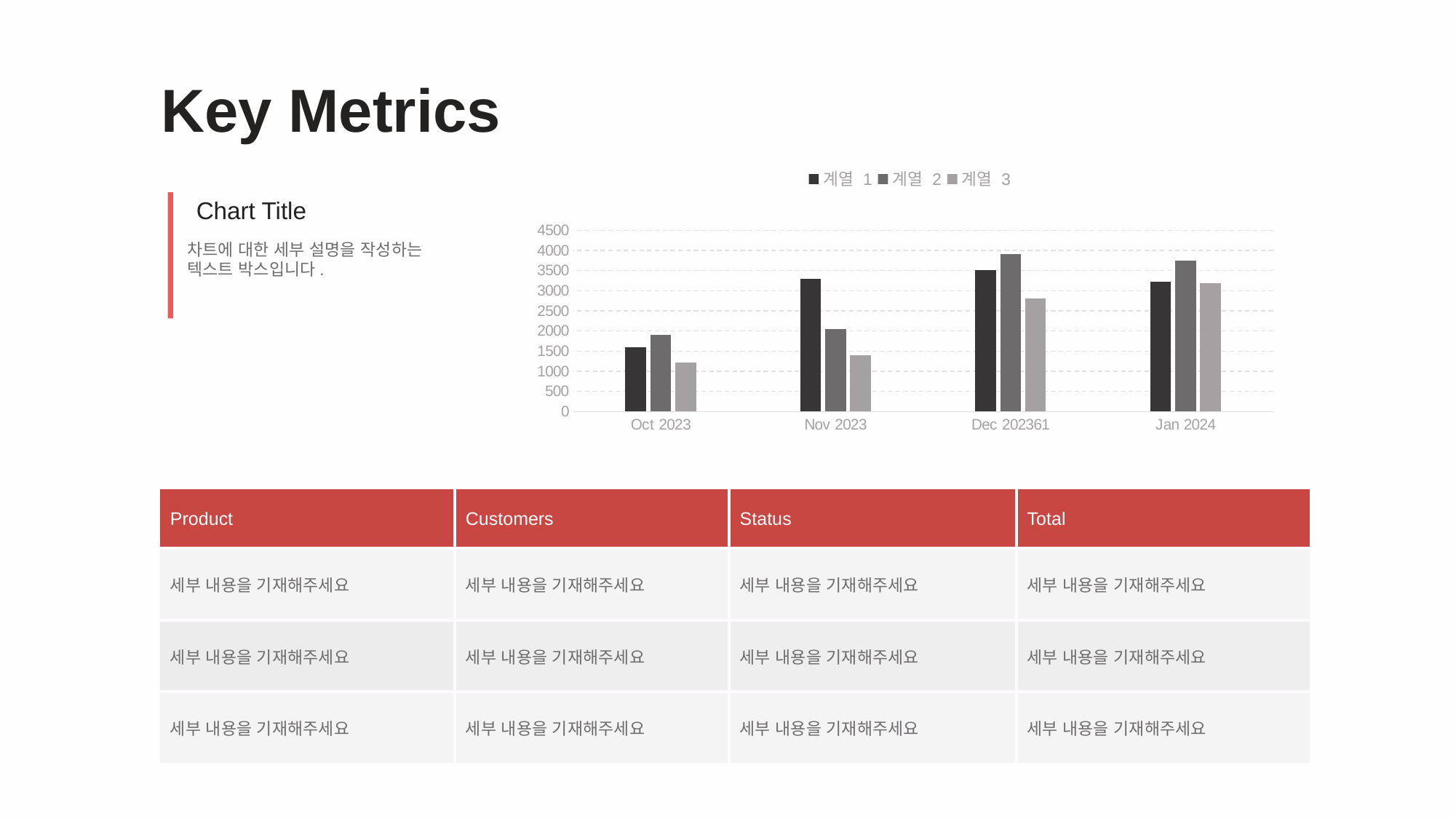

Key Metrics

### Chart

| Category | 계열 1 | 계열 2 | 계열 3 |
|---|---|---|---|
| Oct 2023 | 1593.0 | 1903.0 | 1208.0 |
| Nov 2023 | 3300.0 | 2050.0 | 1398.0 |
| Dec 202361 | 3510.0 | 3909.0 | 2800.0 |
| Jan 2024 | 3215.0 | 3752.0 | 3190.0 |
Chart Title

차트에 대한 세부 설명을 작성하는
텍스트 박스입니다.
| Product | Customers | Status | Total |
| --- | --- | --- | --- |
| 세부 내용을 기재해주세요 | 세부 내용을 기재해주세요 | 세부 내용을 기재해주세요 | 세부 내용을 기재해주세요 |
| 세부 내용을 기재해주세요 | 세부 내용을 기재해주세요 | 세부 내용을 기재해주세요 | 세부 내용을 기재해주세요 |
| 세부 내용을 기재해주세요 | 세부 내용을 기재해주세요 | 세부 내용을 기재해주세요 | 세부 내용을 기재해주세요 |